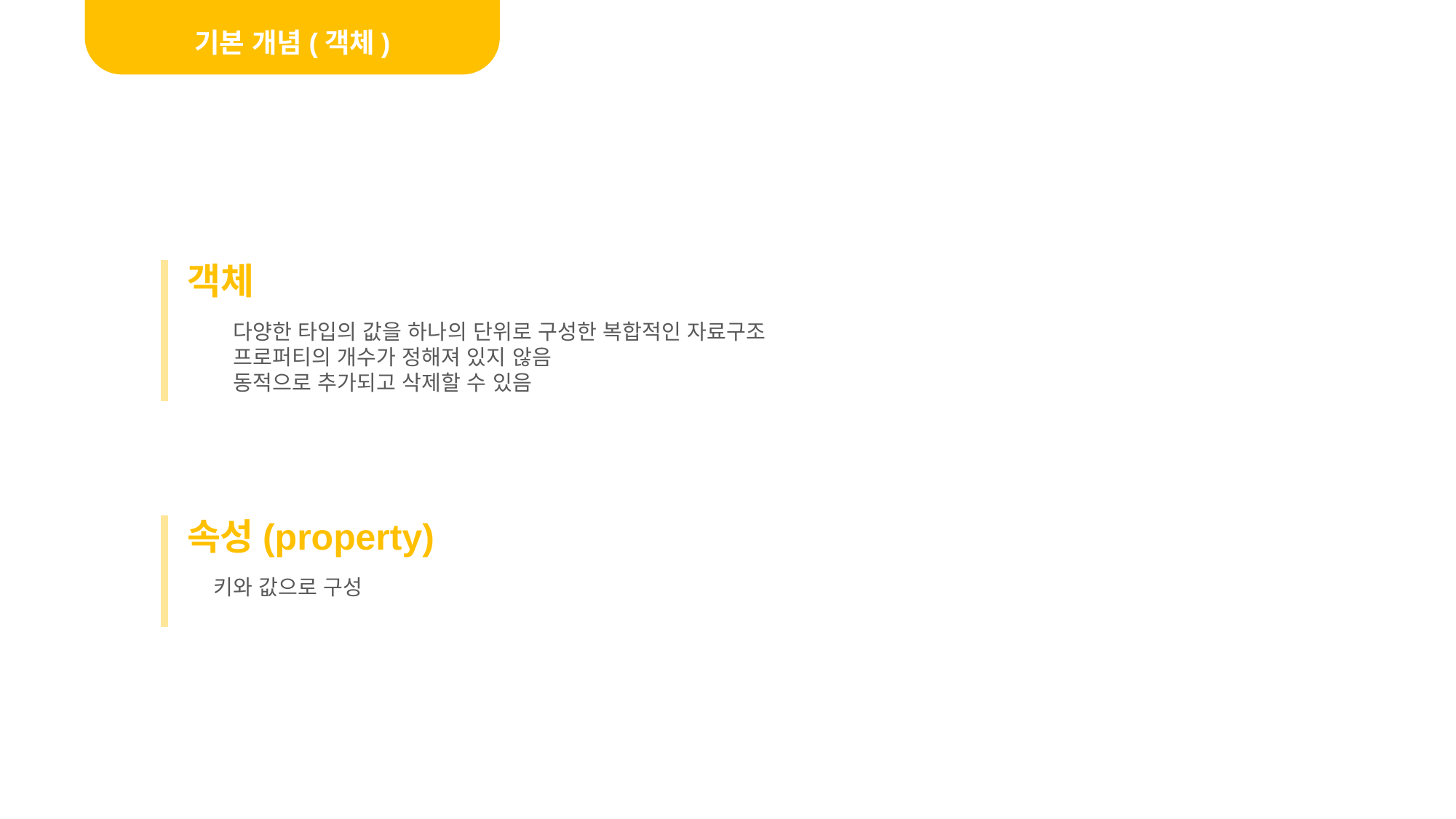

기본 개념(객체)
객체
다양한 타입의 값을 하나의 단위로 구성한 복합적인 자료구조
프로퍼티의 개수가 정해져 있지 않음
동적으로 추가되고 삭제할 수 있음
속성(property)
키와 값으로 구성